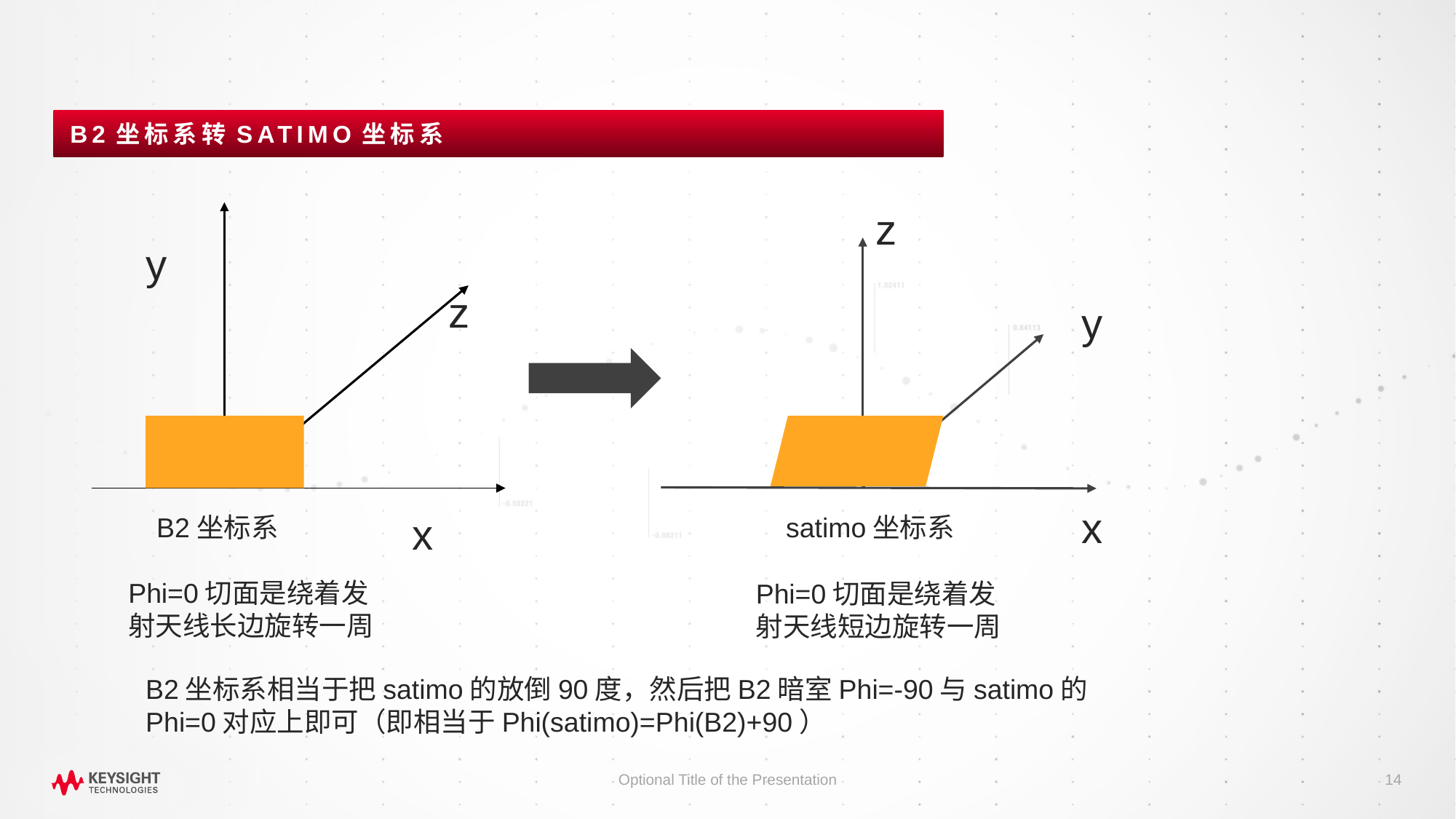

B2坐标系转Satimo坐标系
z
y
z
y

x
x
B2坐标系
satimo坐标系
Phi=0切面是绕着发射天线长边旋转一周
Phi=0切面是绕着发射天线短边旋转一周
B2坐标系相当于把satimo的放倒90度，然后把B2暗室Phi=-90与satimo的Phi=0对应上即可（即相当于Phi(satimo)=Phi(B2)+90）
Optional Title of the Presentation